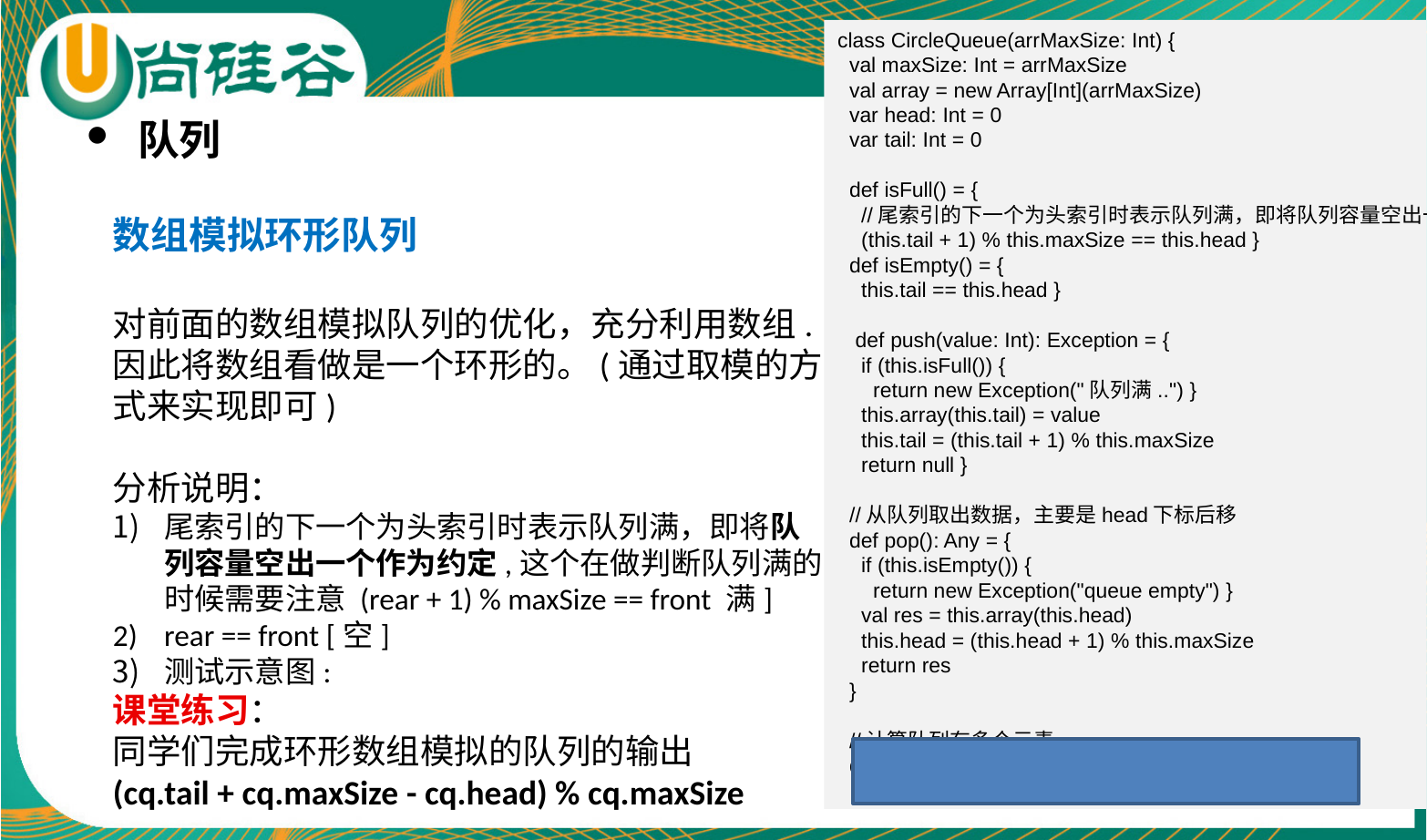

class CircleQueue(arrMaxSize: Int) {
  val maxSize: Int = arrMaxSize
  val array = new Array[Int](arrMaxSize)
  var head: Int = 0
  var tail: Int = 0

  def isFull() = {
    //尾索引的下一个为头索引时表示队列满，即将队列容量空出一个作为约定(!!!)
    (this.tail + 1) % this.maxSize == this.head }
  def isEmpty() = {
    this.tail == this.head }

   def push(value: Int): Exception = {
    if (this.isFull()) {
      return new Exception("队列满..") }
    this.array(this.tail) = value
    this.tail = (this.tail + 1) % this.maxSize
    return null }

  //从队列取出数据，主要是head下标后移
  def pop(): Any = {
    if (this.isEmpty()) {
      return new Exception("queue empty") }
    val res = this.array(this.head)
    this.head = (this.head + 1) % this.maxSize
    return res
  }

  //计算队列有多个元素
  def size() = {
    (this.tail + this.maxSize - this.head) % this.maxSize}}
队列
数组模拟环形队列

对前面的数组模拟队列的优化，充分利用数组.
因此将数组看做是一个环形的。(通过取模的方
式来实现即可)

分析说明：
尾索引的下一个为头索引时表示队列满，即将队
列容量空出一个作为约定,这个在做判断队列满的
时候需要注意 (rear + 1) % maxSize == front 满]
rear == front [空]
测试示意图:
课堂练习：
同学们完成环形数组模拟的队列的输出
(cq.tail + cq.maxSize - cq.head) % cq.maxSize